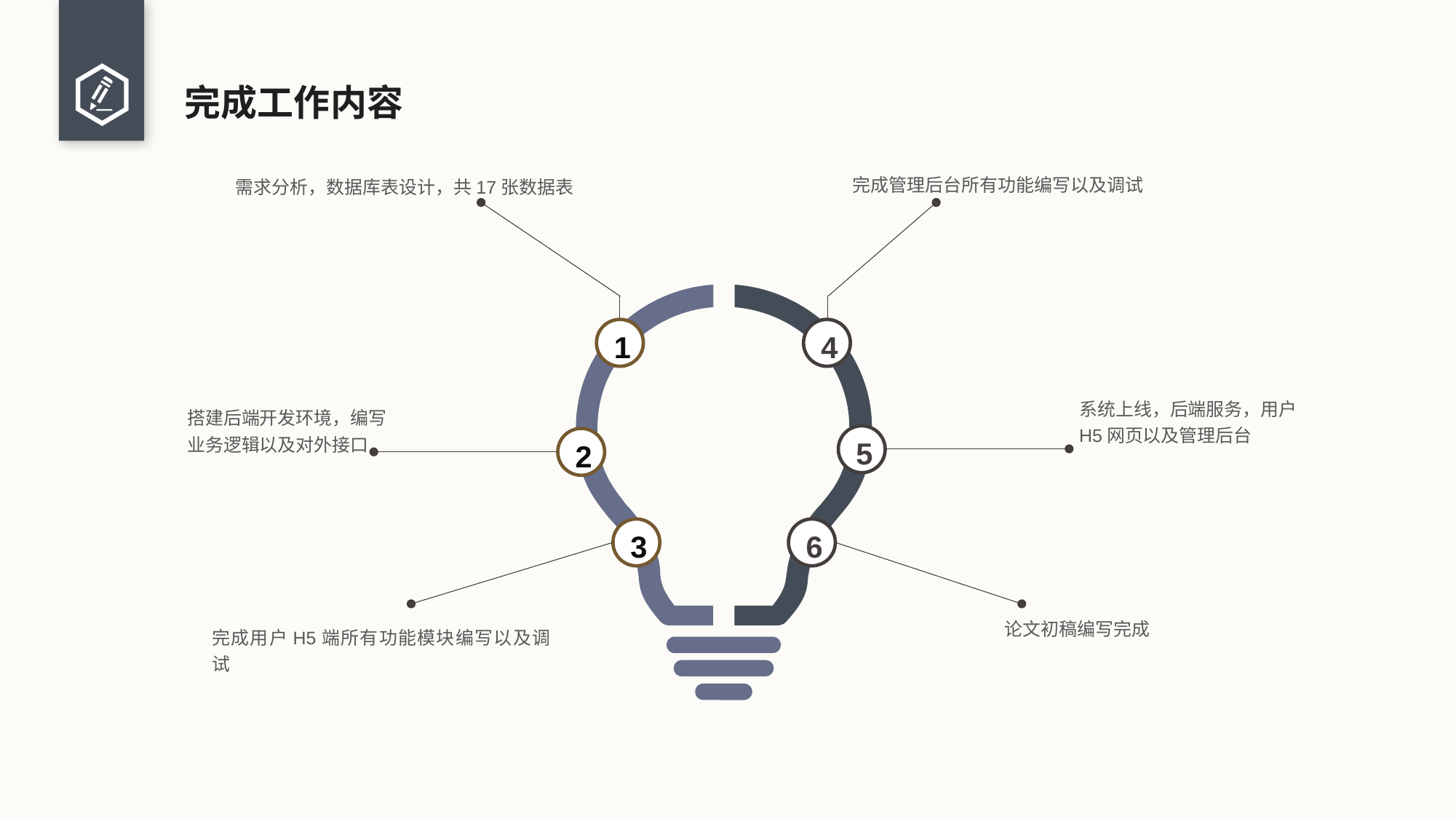

# 完成工作内容
完成管理后台所有功能编写以及调试
需求分析，数据库表设计，共17张数据表

1
4
系统上线，后端服务，用户
H5网页以及管理后台

3
6

搭建后端开发环境，编写
业务逻辑以及对外接口
5
2
论文初稿编写完成
完成用户H5端所有功能模块编写以及调试